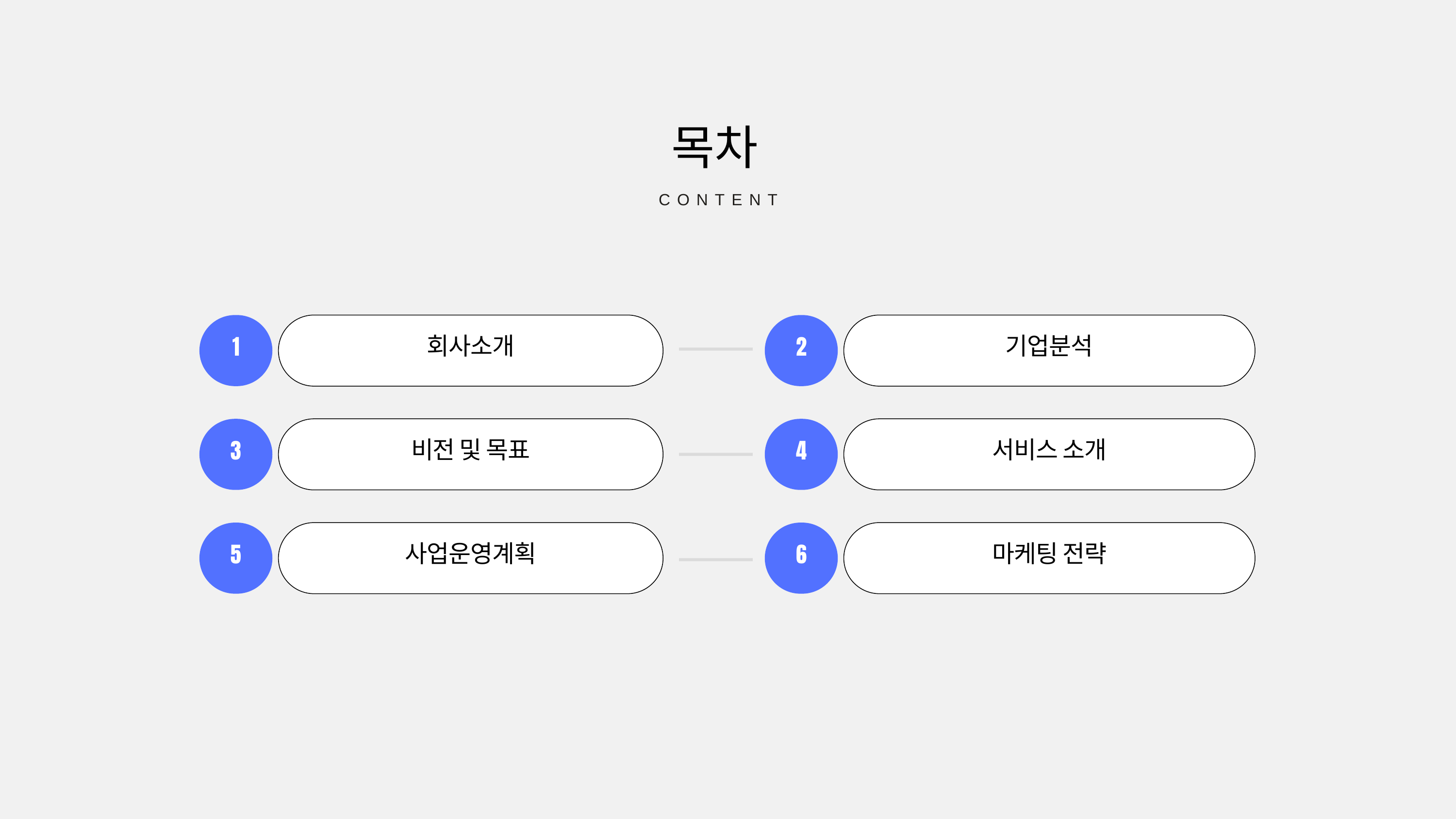

목차
CONTENT

1

회사소개

2

기업분석

3

비전 및 목표

4

서비스 소개

5

사업운영계획

6

마케팅 전략